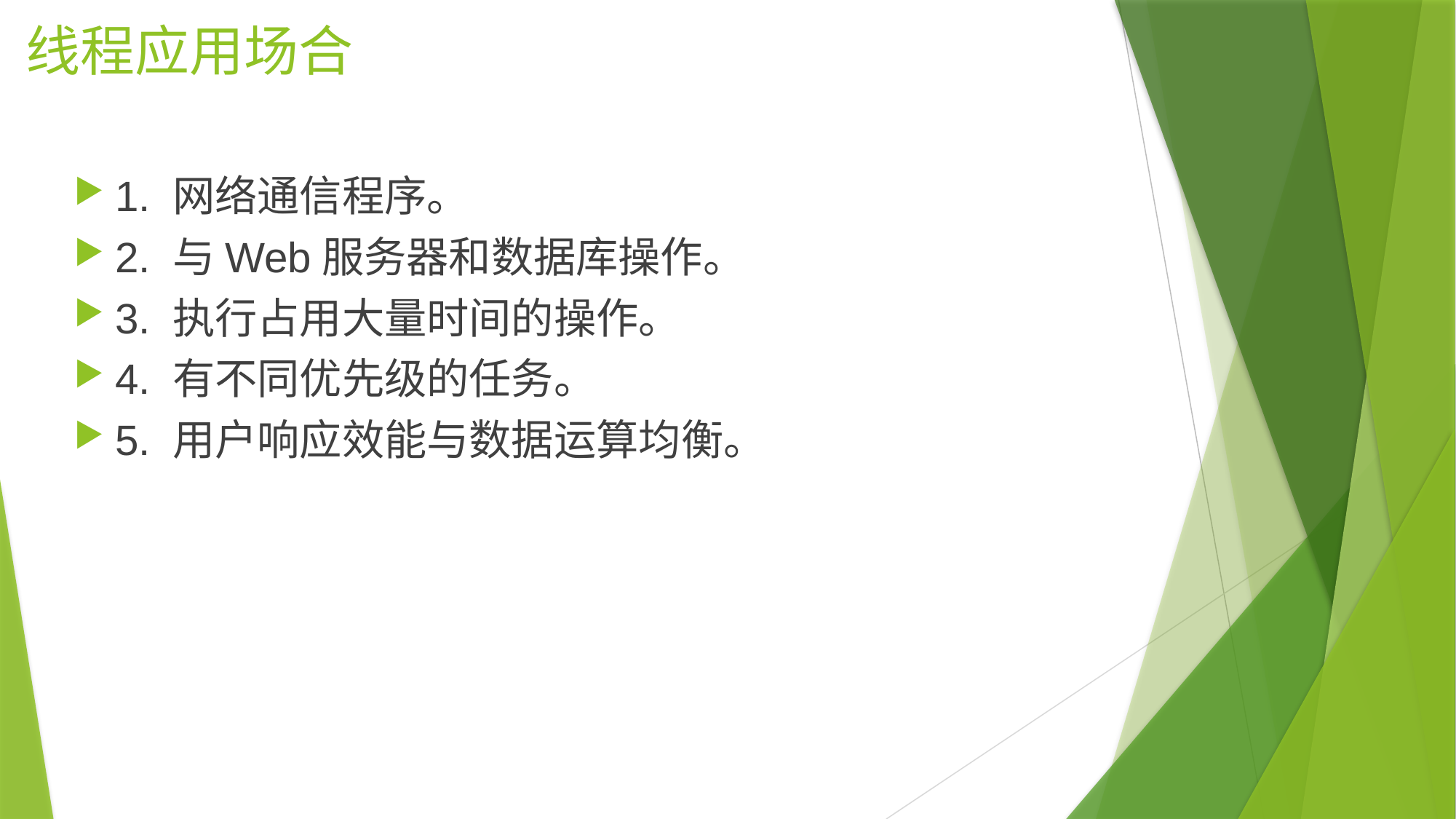

# 线程应用场合
1. 网络通信程序。
2. 与Web服务器和数据库操作。
3. 执行占用大量时间的操作。
4. 有不同优先级的任务。
5. 用户响应效能与数据运算均衡。